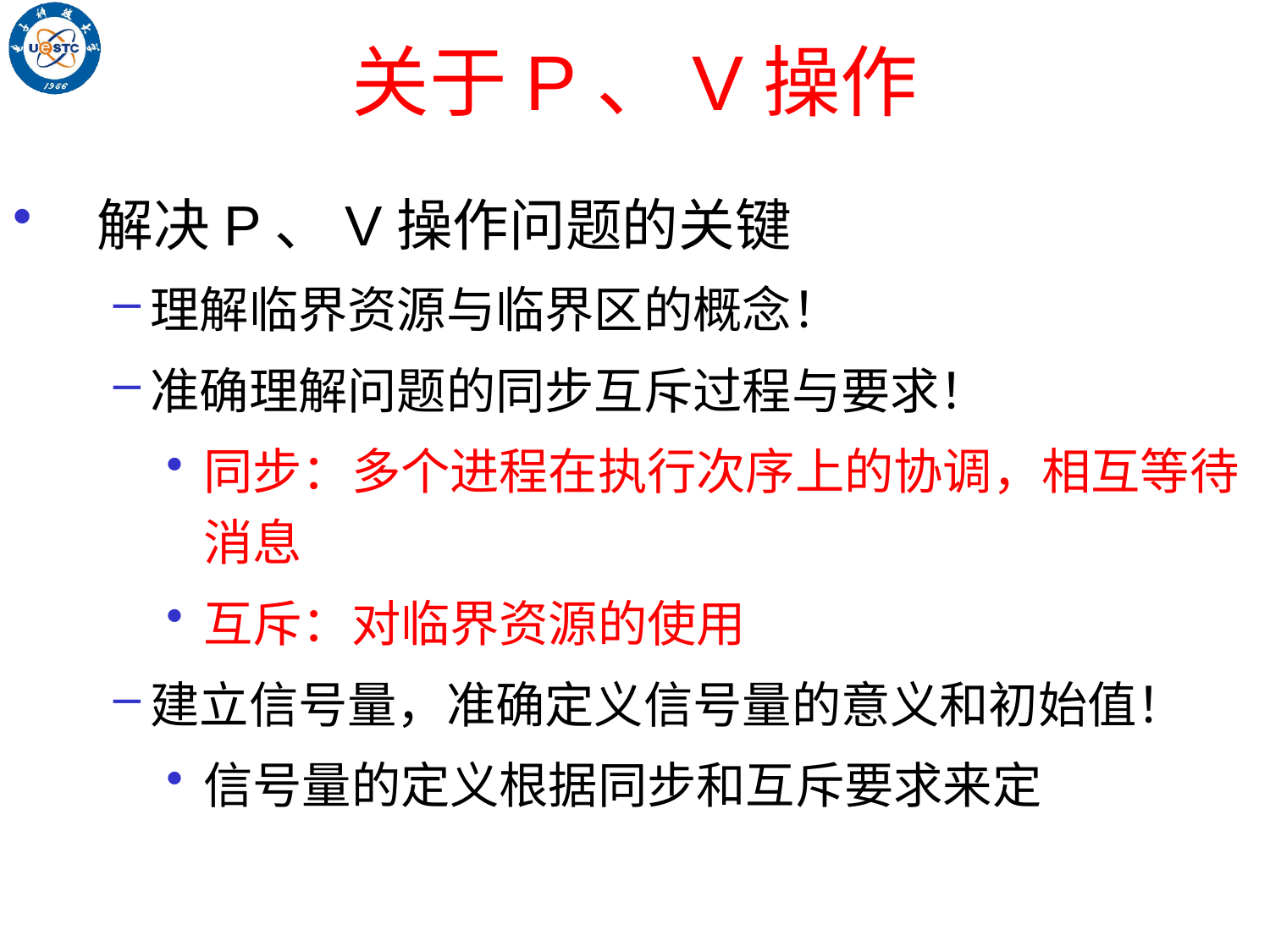

# 关于P、V操作
解决P、V操作问题的关键
理解临界资源与临界区的概念！
准确理解问题的同步互斥过程与要求！
同步：多个进程在执行次序上的协调，相互等待消息
互斥：对临界资源的使用
建立信号量，准确定义信号量的意义和初始值！
信号量的定义根据同步和互斥要求来定